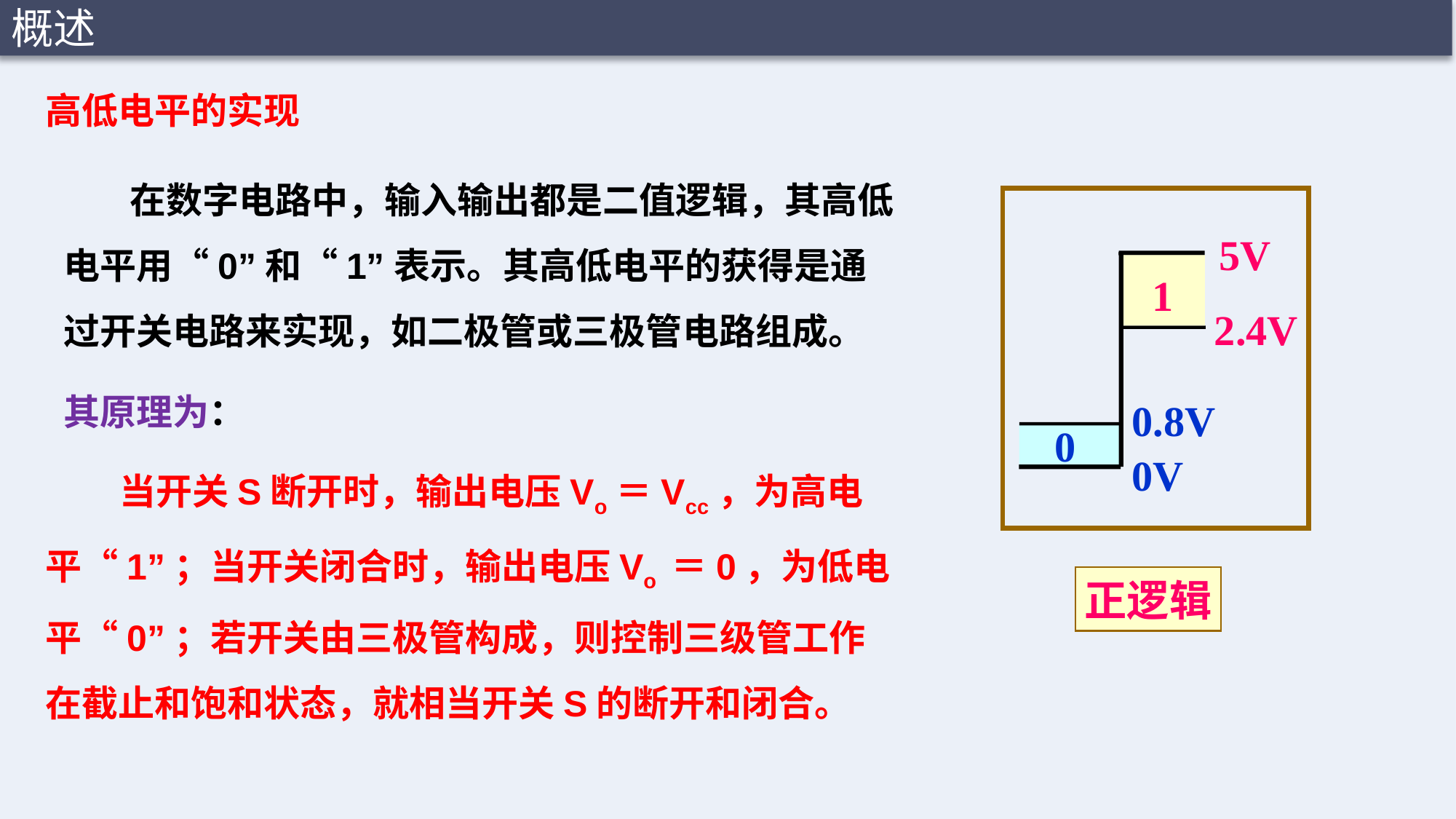

概述
# 高低电平的实现
       在数字电路中，输入输出都是二值逻辑，其高低电平用“0”和“1”表示。其高低电平的获得是通过开关电路来实现，如二极管或三极管电路组成。

5V

2.4V

0.8V

0V

1
其原理为：
0
        当开关S断开时，输出电压Vo＝Vcc，为高电平“1”；当开关闭合时，输出电压Vo ＝0，为低电平“0”；若开关由三极管构成，则控制三级管工作在截止和饱和状态，就相当开关S的断开和闭合。
正逻辑